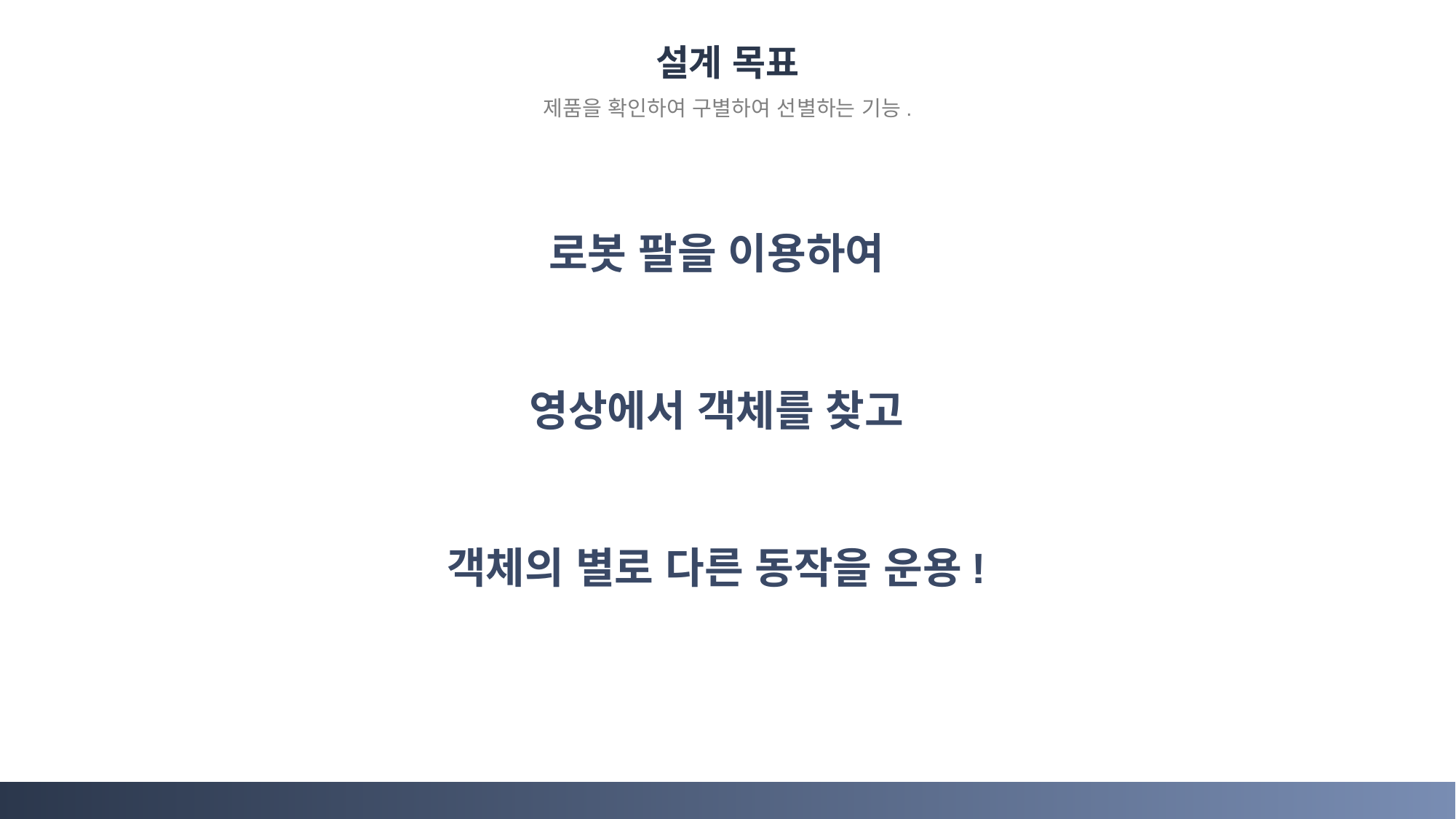

설계 목표
제품을 확인하여 구별하여 선별하는 기능.
로봇 팔을 이용하여
영상에서 객체를 찾고
객체의 별로 다른 동작을 운용!